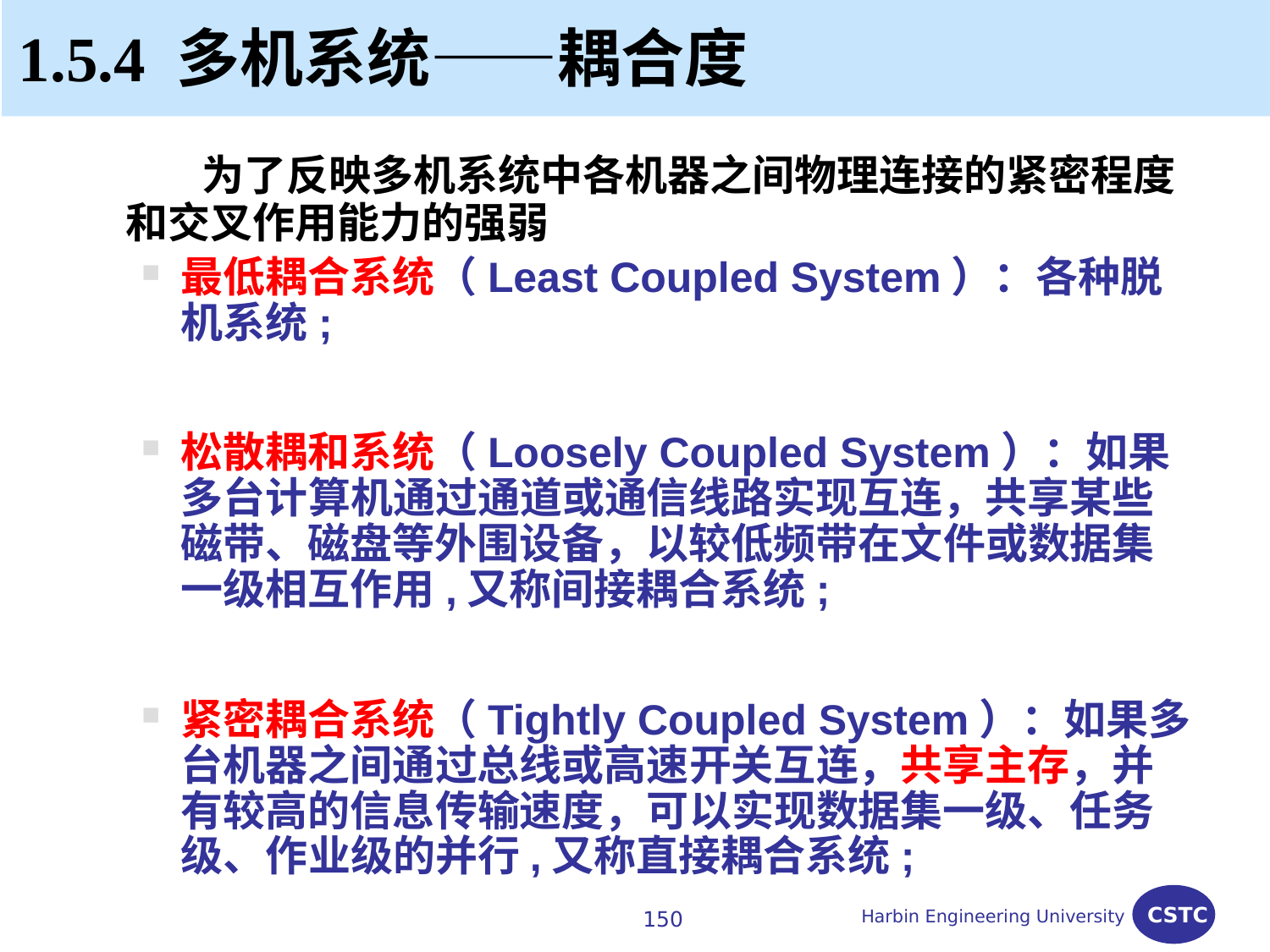

# 1.5.4 多机系统——耦合度
          为了反映多机系统中各机器之间物理连接的紧密程度和交叉作用能力的强弱
最低耦合系统（Least Coupled System）：各种脱机系统;

松散耦和系统（Loosely Coupled System）：如果多台计算机通过通道或通信线路实现互连，共享某些磁带、磁盘等外围设备，以较低频带在文件或数据集一级相互作用,又称间接耦合系统;

紧密耦合系统（Tightly Coupled System）：如果多台机器之间通过总线或高速开关互连，共享主存，并有较高的信息传输速度，可以实现数据集一级、任务级、作业级的并行,又称直接耦合系统;
150
Harbin Engineering University